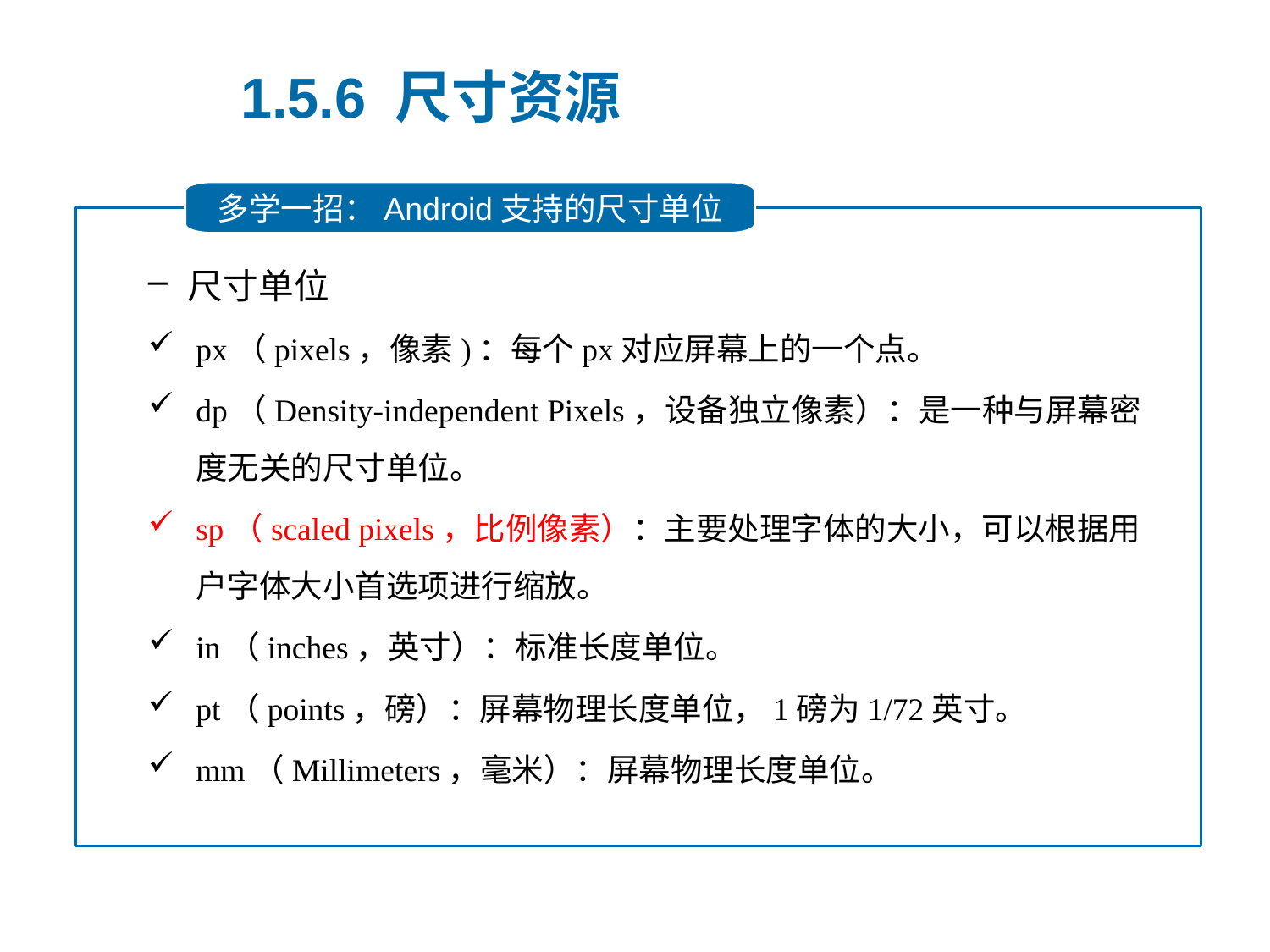

1.5.6 尺寸资源
多学一招：Android支持的尺寸单位

尺寸单位
px（pixels，像素)：每个px对应屏幕上的一个点。
dp（Density-independent Pixels，设备独立像素）：是一种与屏幕密度无关的尺寸单位。
sp（scaled pixels，比例像素）：主要处理字体的大小，可以根据用户字体大小首选项进行缩放。
in（inches，英寸）：标准长度单位。
pt（points，磅）：屏幕物理长度单位，1磅为1/72英寸。
mm（Millimeters，毫米）：屏幕物理长度单位。